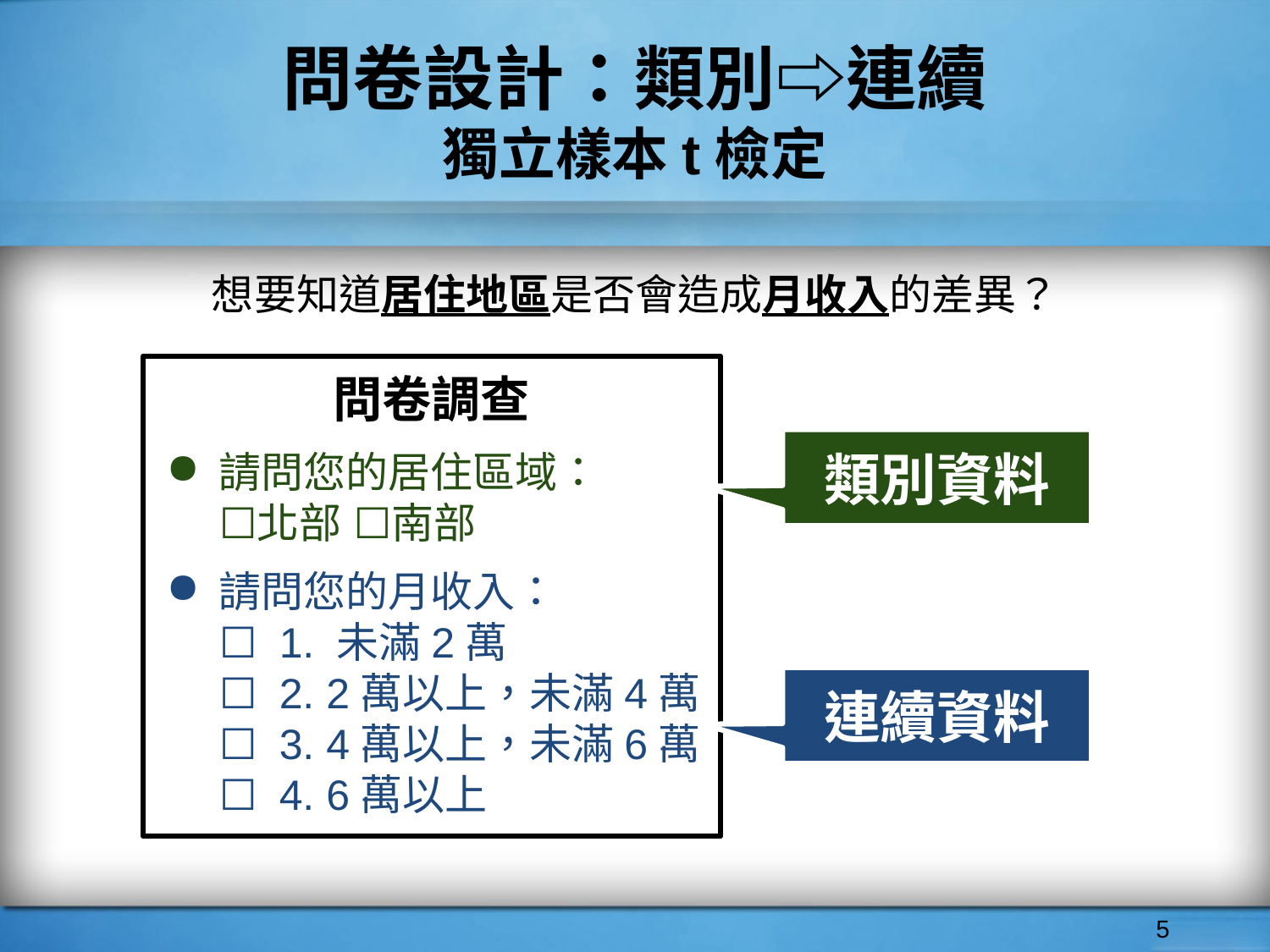

# 問卷設計：類別⇨連續
獨立樣本t檢定
想要知道居住地區是否會造成月收入的差異？
問卷調查
請問您的居住區域：
☐北部 ☐南部
請問您的月收入：
☐ 1. 未滿2萬
☐ 2. 2萬以上，未滿4萬
☐ 3. 4萬以上，未滿6萬
☐ 4. 6萬以上
類別資料
連續資料
5